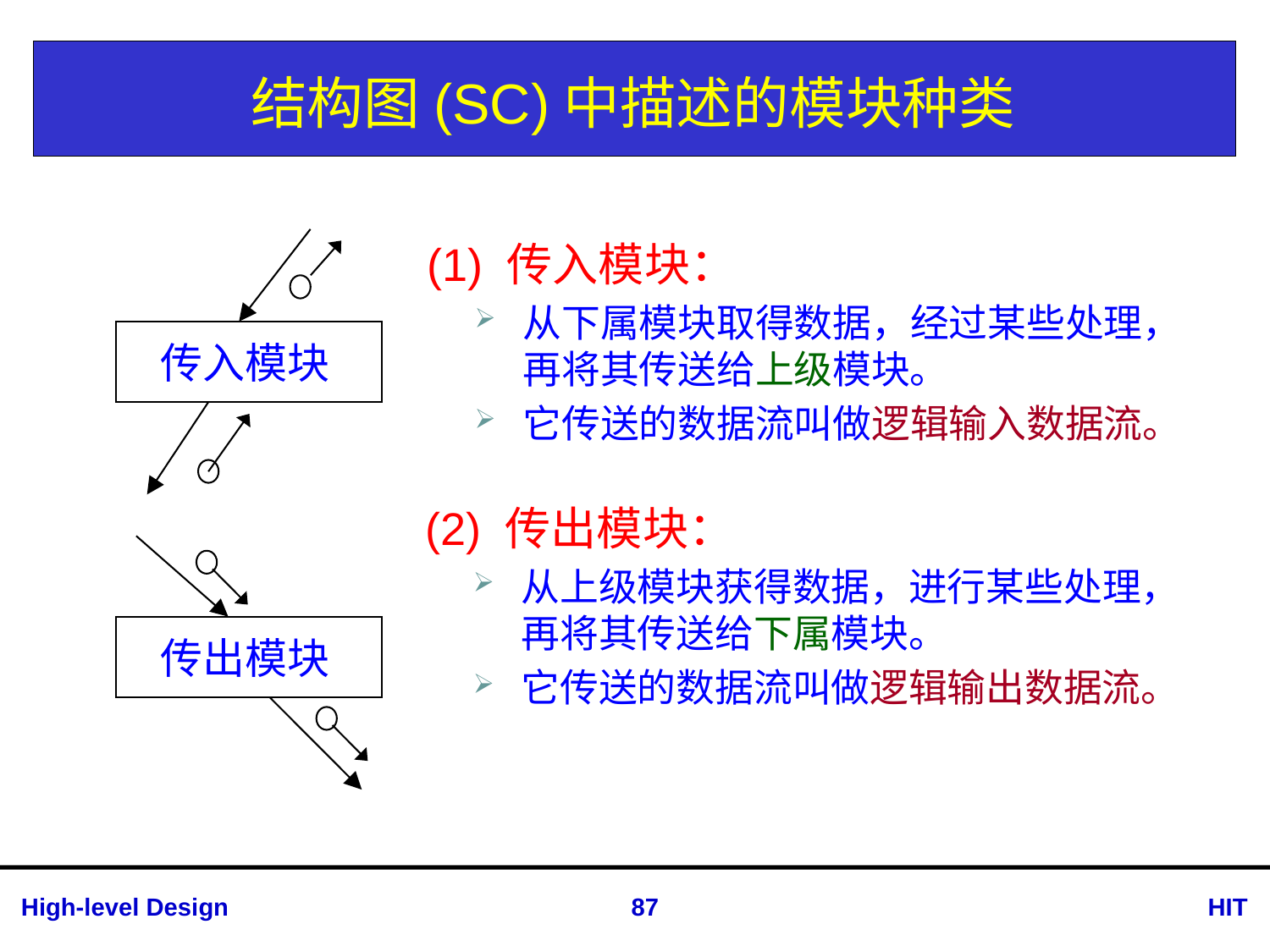

# 结构图(SC)中描述的模块种类

传入模块

(1) 传入模块：
从下属模块取得数据，经过某些处理，再将其传送给上级模块。
它传送的数据流叫做逻辑输入数据流。
(2) 传出模块：
从上级模块获得数据，进行某些处理，再将其传送给下属模块。
它传送的数据流叫做逻辑输出数据流。

传出模块